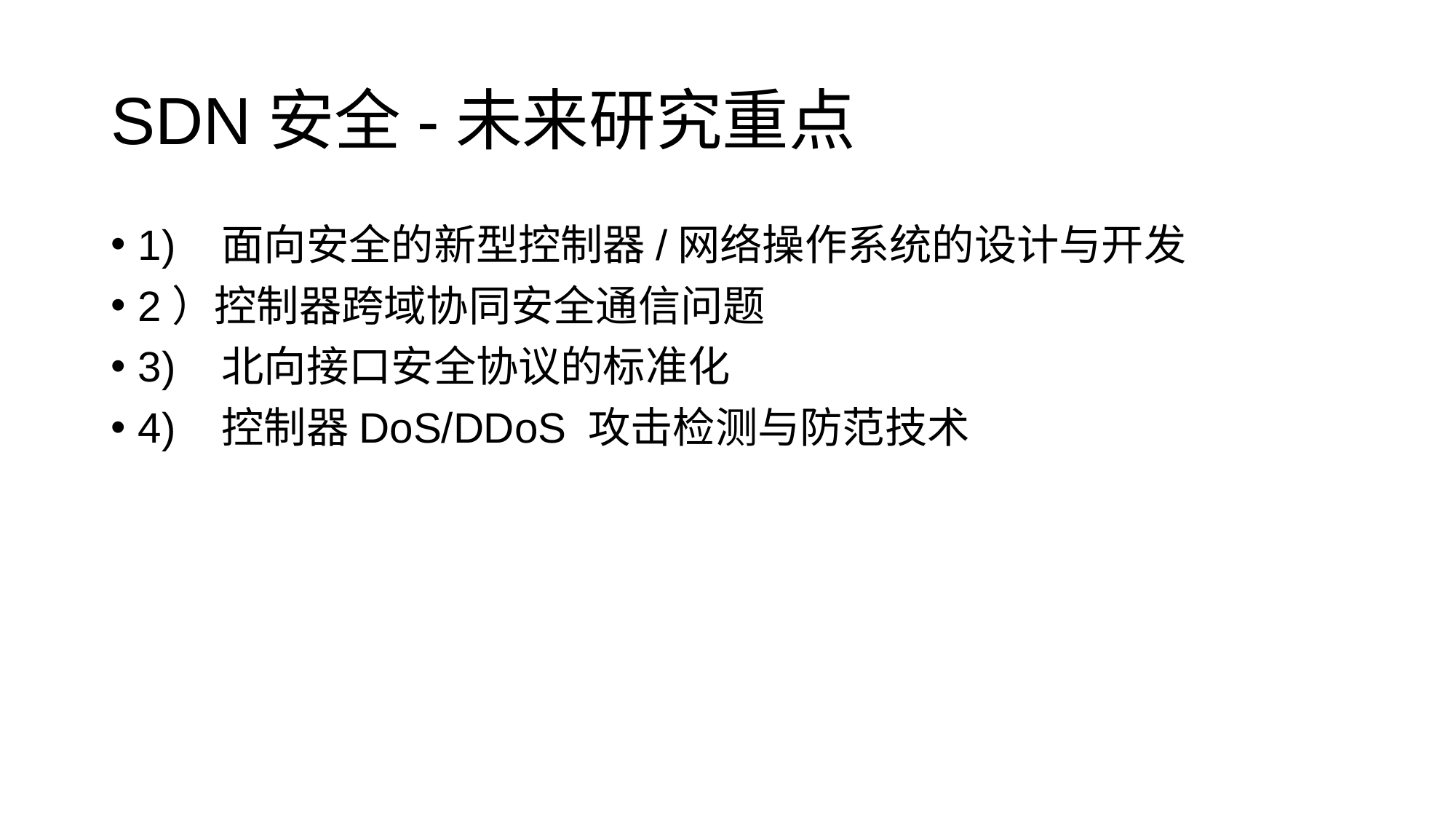

# SDN安全-未来研究重点
1)   面向安全的新型控制器/网络操作系统的设计与开发
2）控制器跨域协同安全通信问题
3)   北向接口安全协议的标准化
4)   控制器DoS/DDoS 攻击检测与防范技术